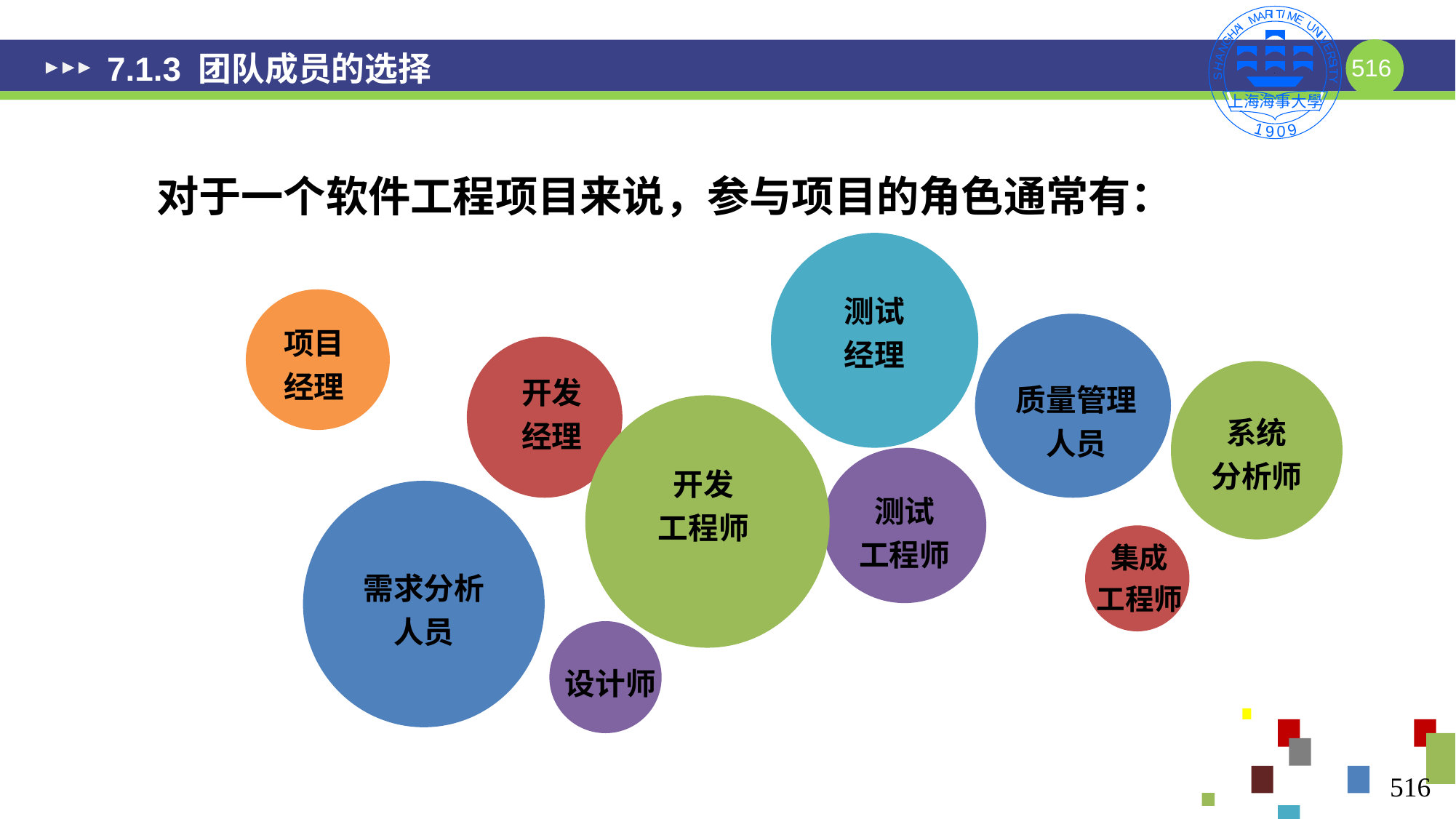

# 7.1.3 团队成员的选择
对于一个软件工程项目来说，参与项目的角色通常有：

测试
经理
项目
经理
开发
经理
质量管理
人员
系统
分析师
开发
工程师
测试
工程师
集成
工程师
需求分析
人员
设计师

516
516